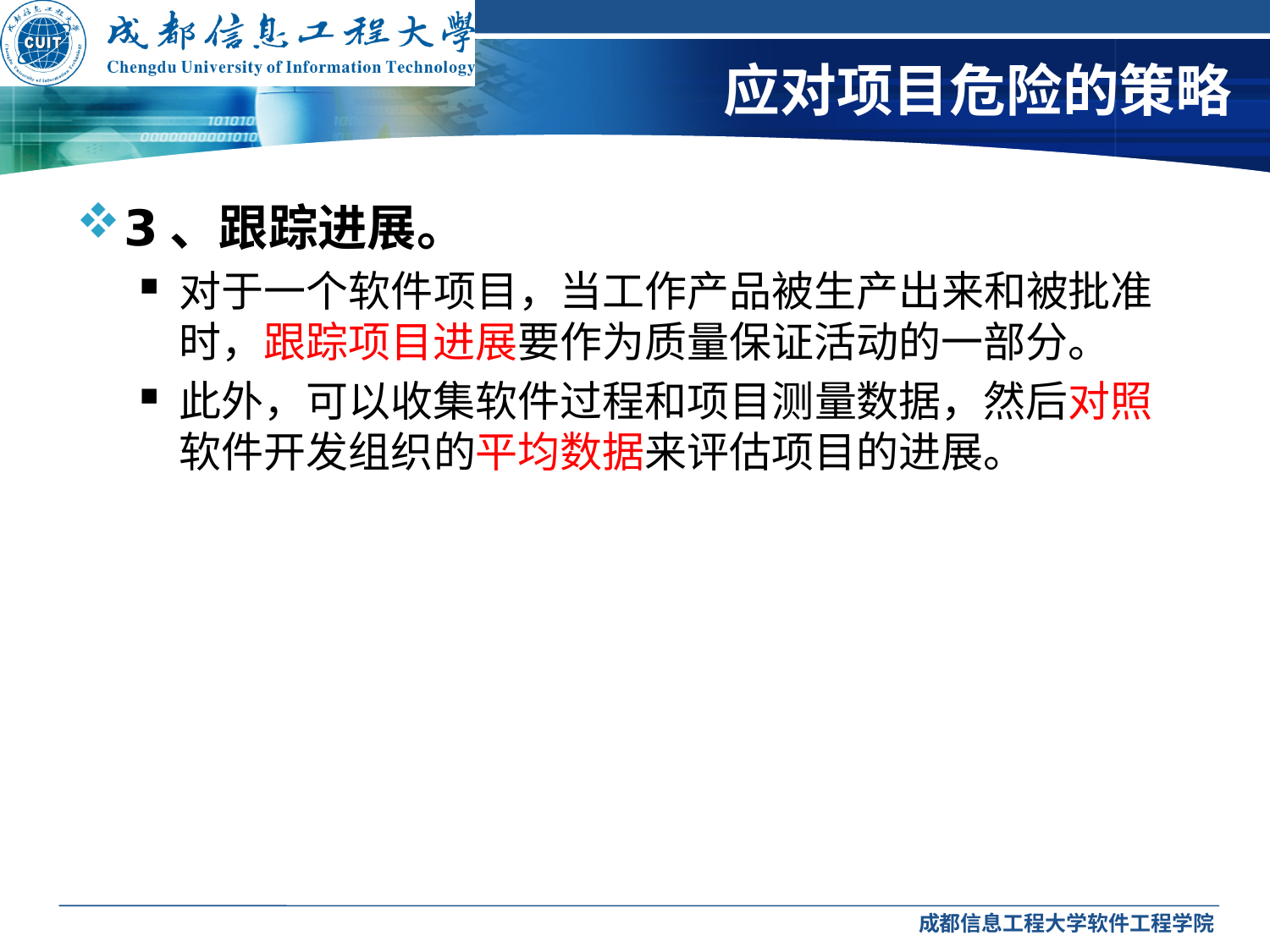

# 应对项目危险的策略
3、跟踪进展。
对于一个软件项目，当工作产品被生产出来和被批准时，跟踪项目进展要作为质量保证活动的一部分。
此外，可以收集软件过程和项目测量数据，然后对照软件开发组织的平均数据来评估项目的进展。
成都信息工程大学软件工程学院